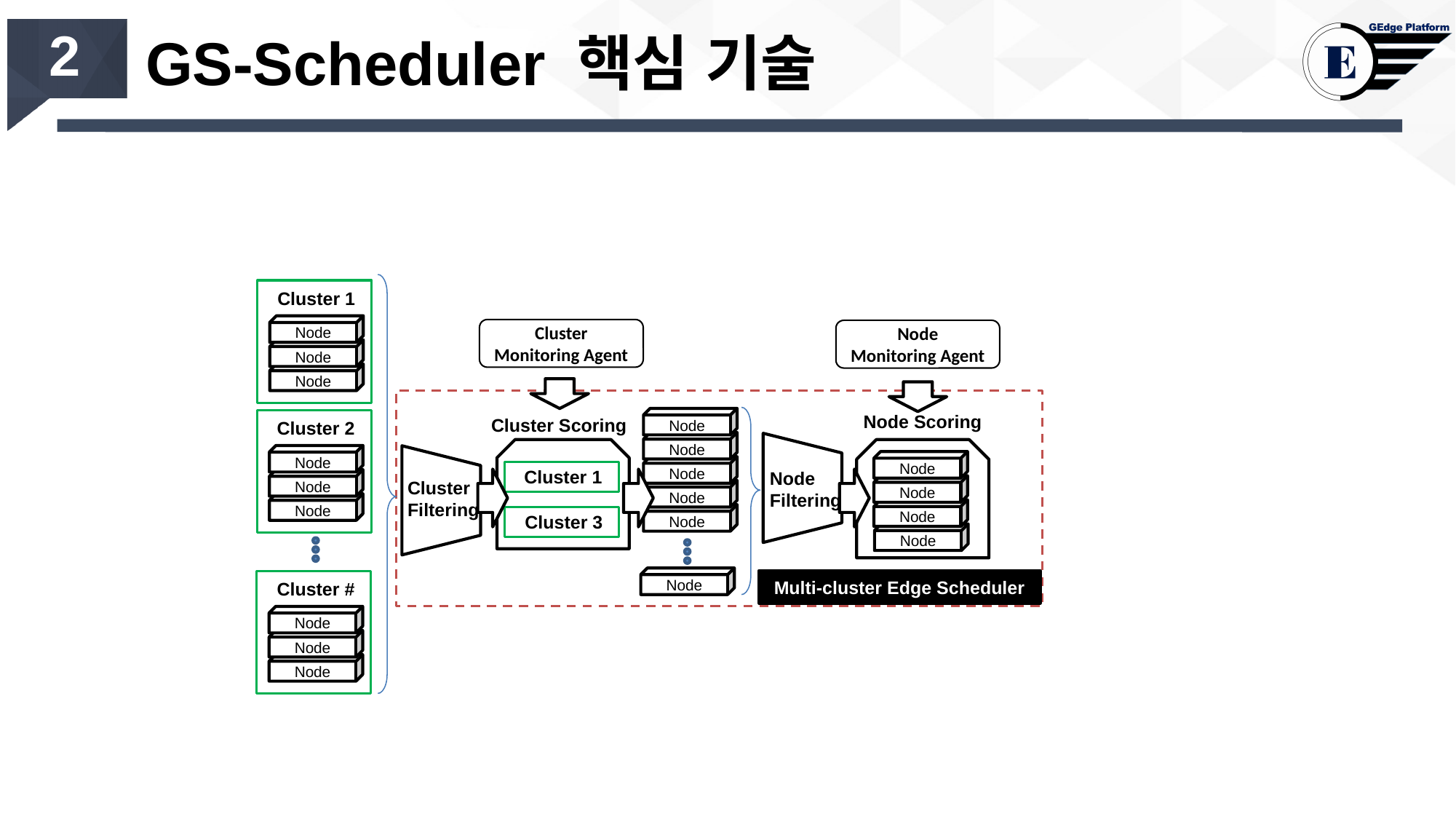

# GS-Scheduler 핵심 기술
2

Cluster 1
Node
Node
Node

Cluster 2
Node
Node
Node

Cluster #
Node
Node
Node
Cluster
Monitoring Agent
Node
Monitoring Agent

Node Scoring

Node
Node
Node
Node
Node

Node
Cluster Scoring

Node
Filtering

Cluster
Filtering
Node
Cluster 1

Node
Node
Cluster 3

Node
Multi-cluster Edge Scheduler